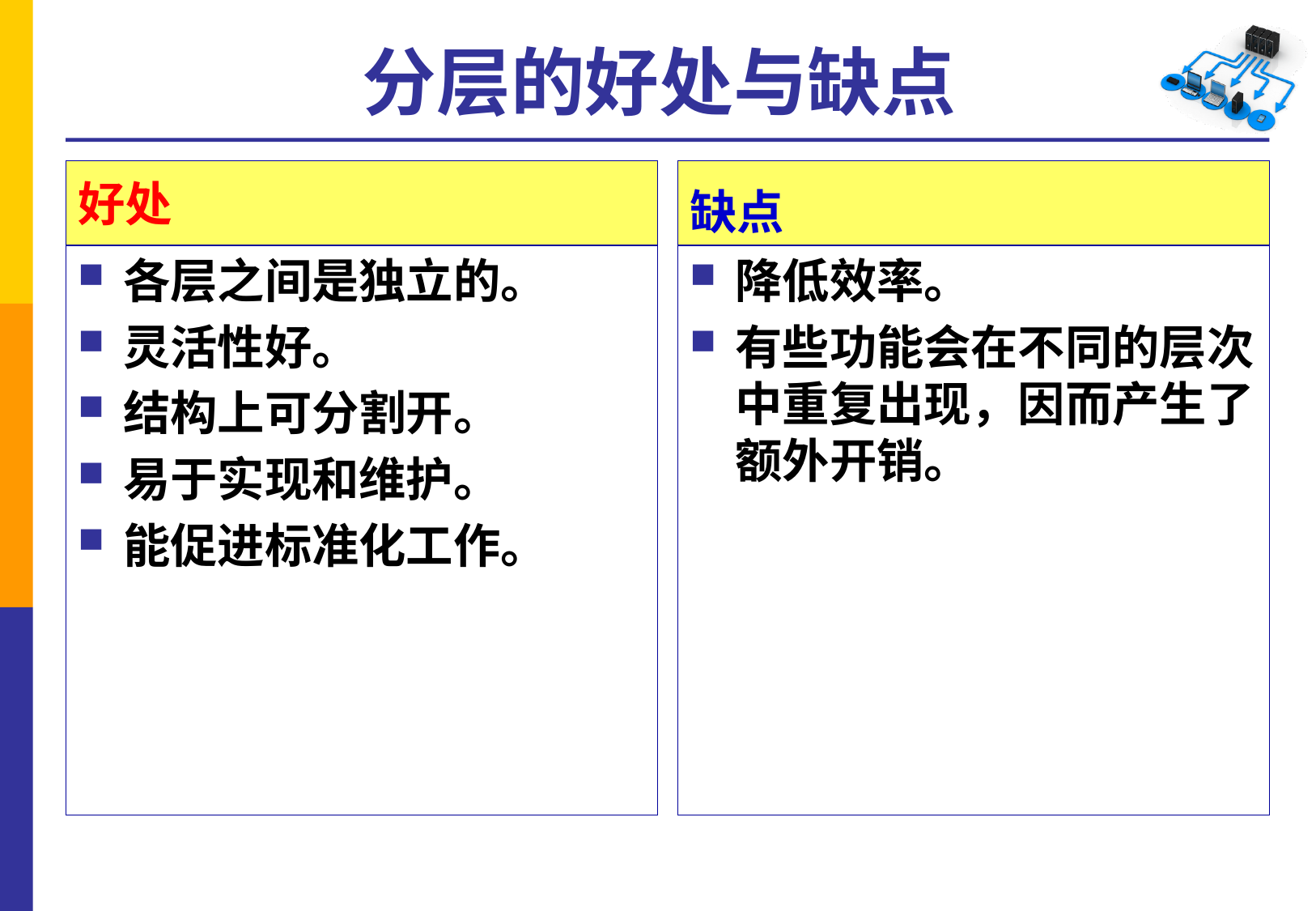

# 分层的好处与缺点
好处
缺点
各层之间是独立的。
灵活性好。
结构上可分割开。
易于实现和维护。
能促进标准化工作。
降低效率。
有些功能会在不同的层次中重复出现，因而产生了额外开销。